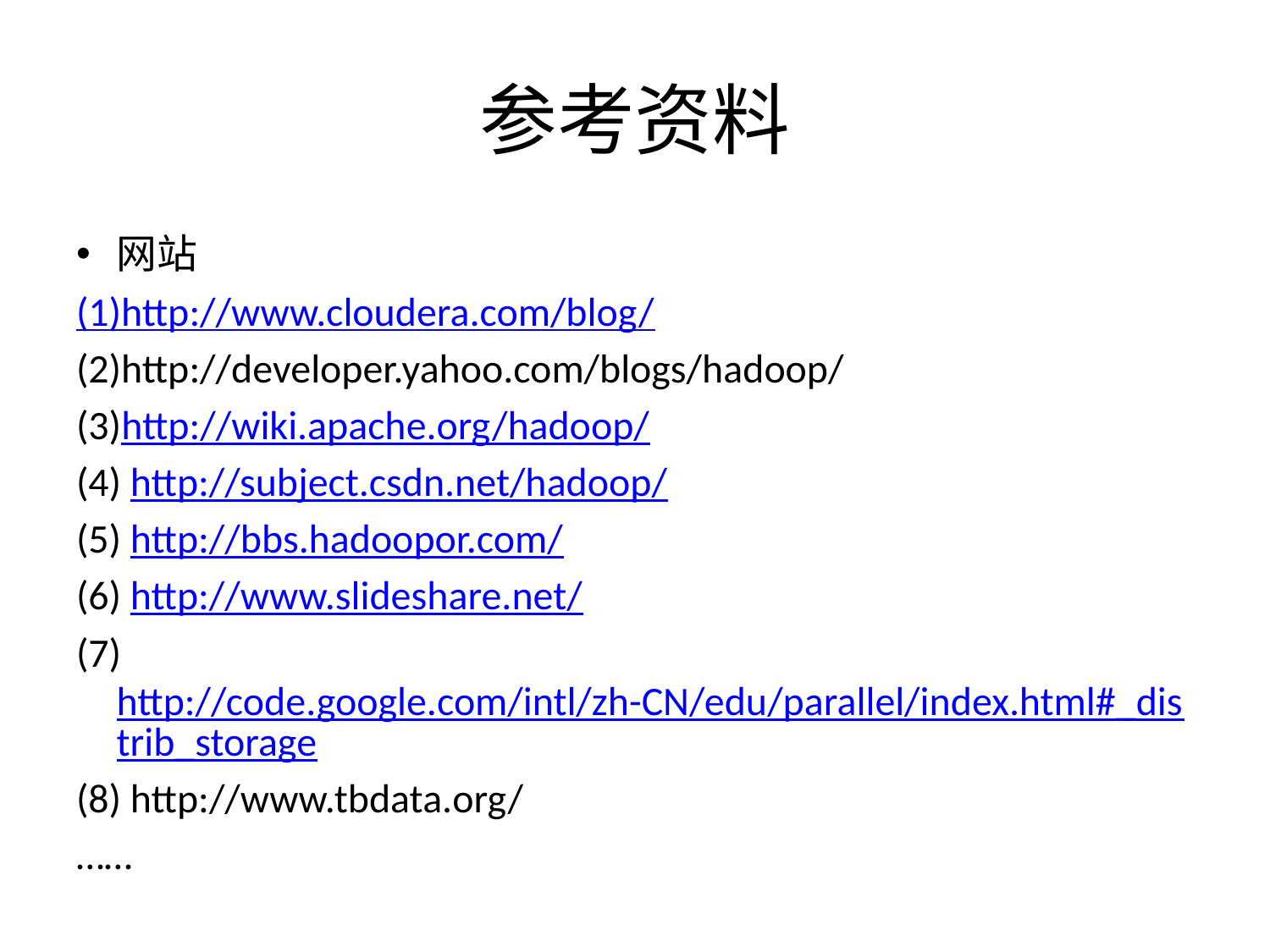

# 参考资料
网站
(1)http://www.cloudera.com/blog/
(2)http://developer.yahoo.com/blogs/hadoop/
(3)http://wiki.apache.org/hadoop/
(4) http://subject.csdn.net/hadoop/
(5) http://bbs.hadoopor.com/
(6) http://www.slideshare.net/
(7) http://code.google.com/intl/zh-CN/edu/parallel/index.html#_distrib_storage
(8) http://www.tbdata.org/
……